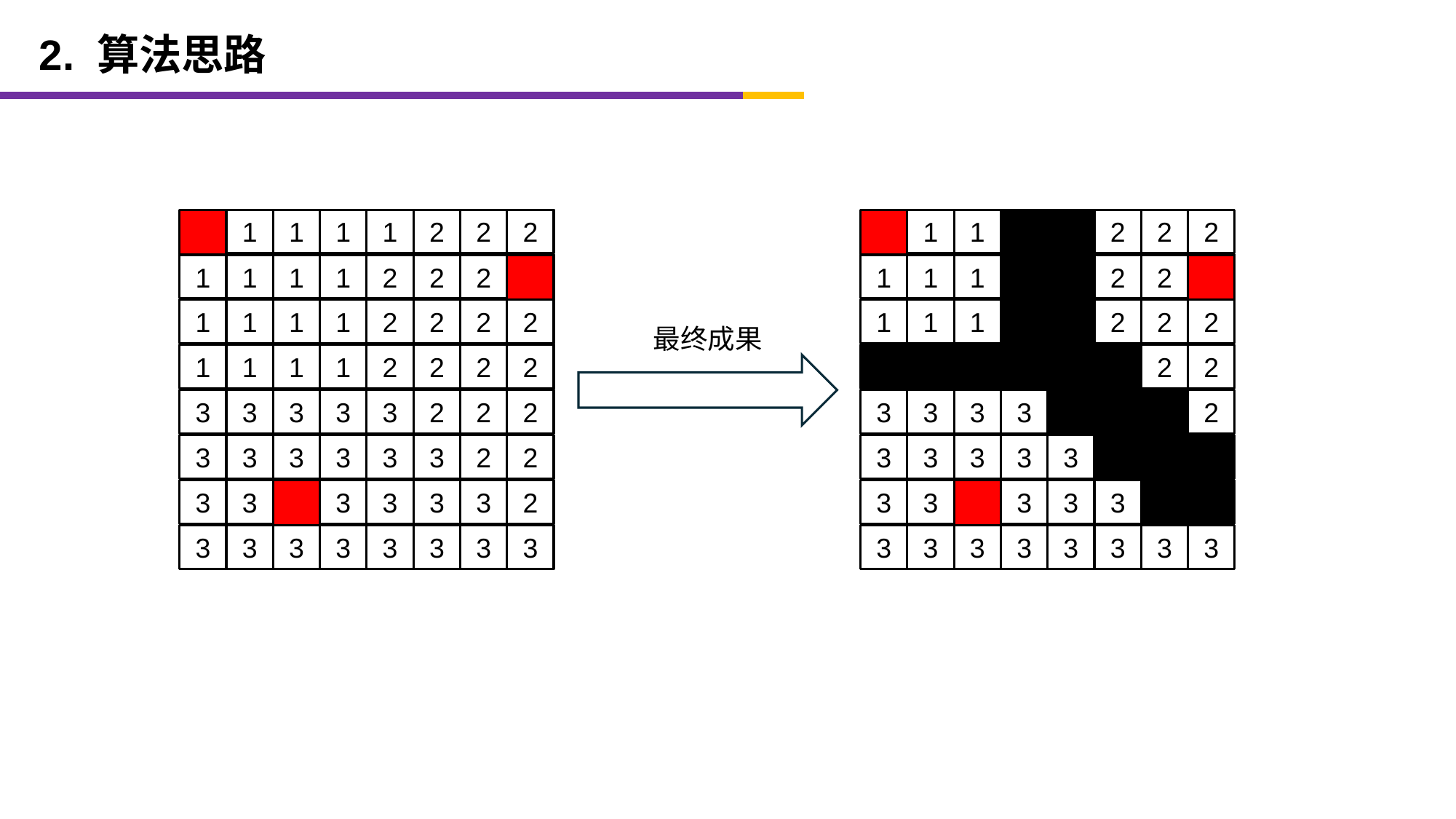

2. 算法思路
2
2
2
2
2
2
1
1
1
1
1
1
1
1

2
2
2
2
1
2
1
2
1
1
1
1
1
1
2
2
2
2
2
2
1
2
1
2
1
1
1
1
1
1
最终成果
2
2
2
2
2
2
1
2
1
2
1
1
1
1
1
1

2
2
2
2
2
2
3
3
3
3
3
3
3
3
3
3
3
2
3
2
3
2
3
2
3
3
3
3
3
3
3
3
2
2
3
3
3
3
3
3
3
3
3

3

3
3
3
3
3
3
3
3
3
3
3
3
3
3
3
3
3
3